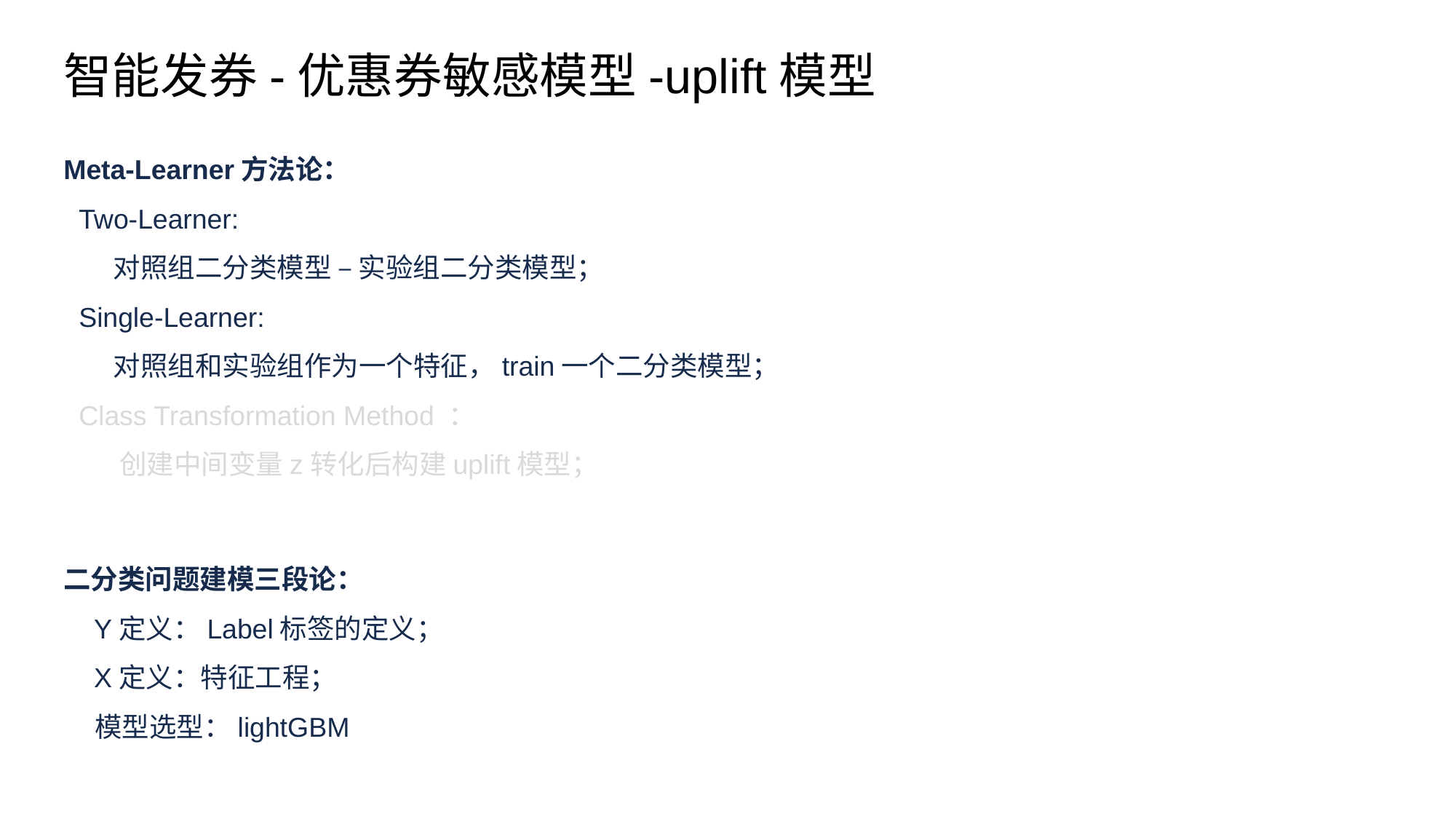

智能发券-优惠券敏感模型-uplift模型
Meta-Learner方法论：
  Two-Learner:
       对照组二分类模型 – 实验组二分类模型；
  Single-Learner:
       对照组和实验组作为一个特征，train一个二分类模型；
  Class Transformation Method ：
        创建中间变量z转化后构建uplift模型；
二分类问题建模三段论：
    Y定义：Label标签的定义；
    X定义：特征工程；
    模型选型：lightGBM